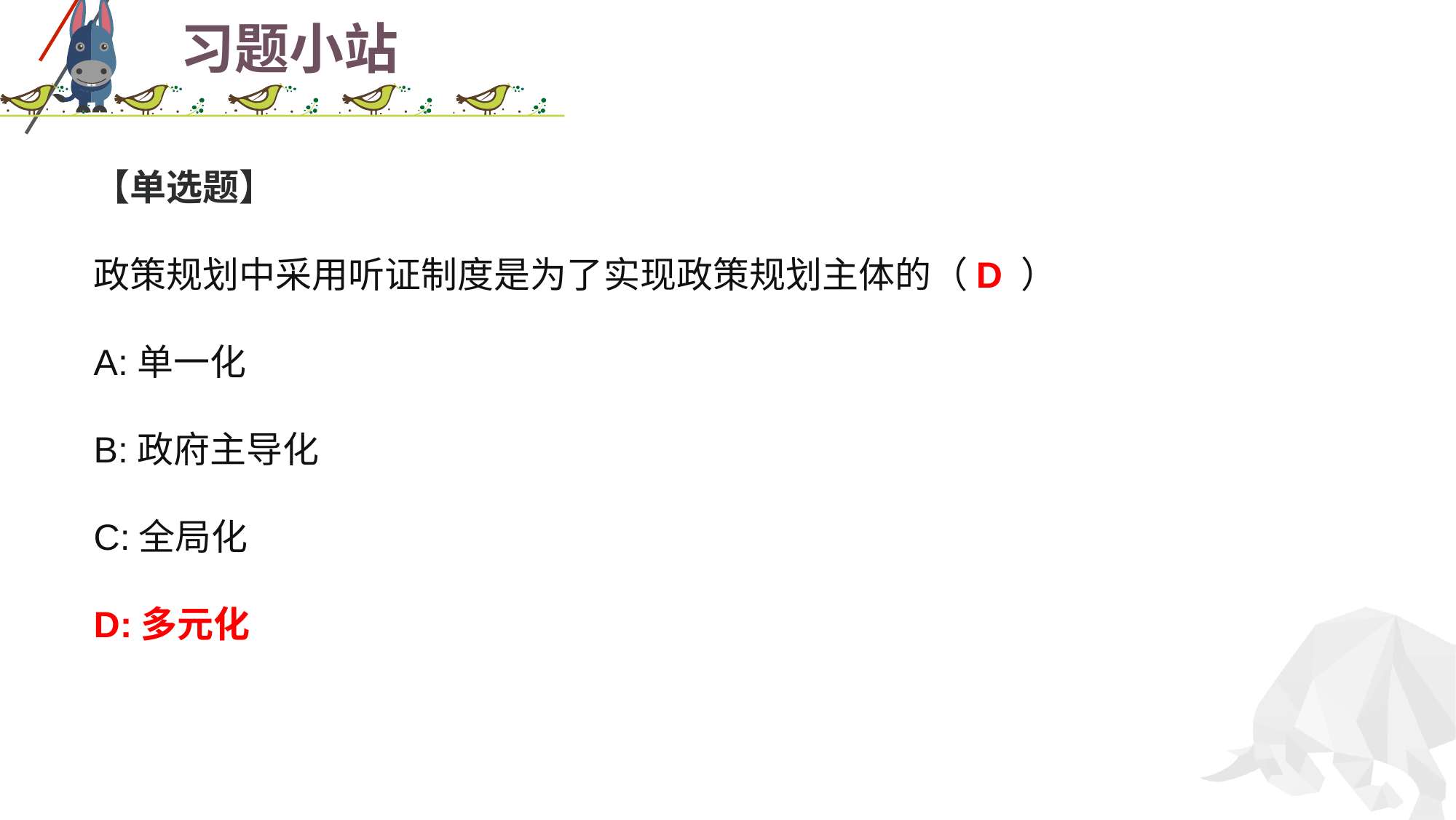

# 习题小站

【单选题】
政策规划中采用听证制度是为了实现政策规划主体的（D ）
A:单一化
B:政府主导化
C:全局化
D:多元化